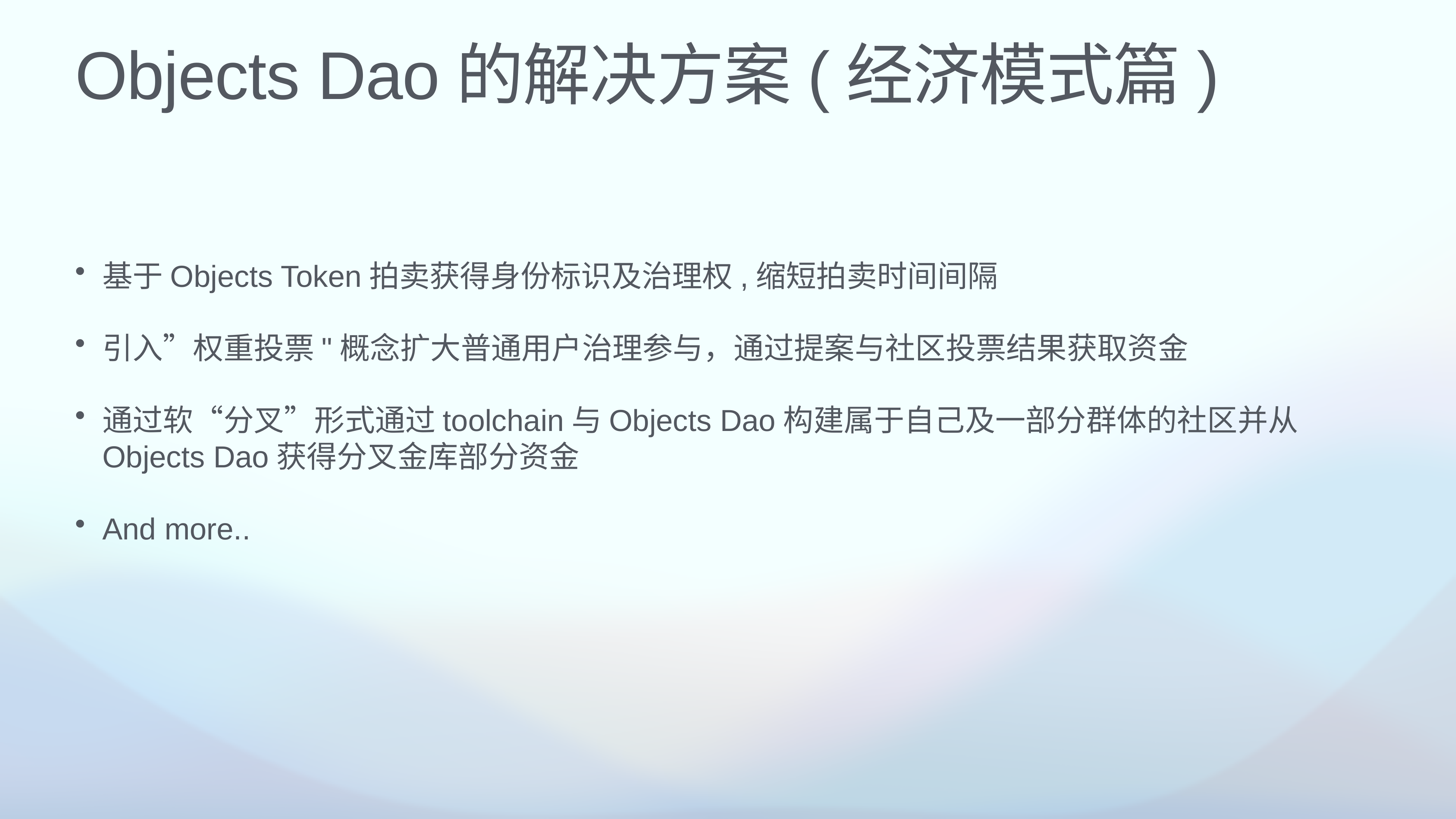

# Objects Dao的解决方案(经济模式篇)
基于Objects Token拍卖获得身份标识及治理权,缩短拍卖时间间隔
引入”权重投票"概念扩大普通用户治理参与，通过提案与社区投票结果获取资金
通过软“分叉”形式通过toolchain与Objects Dao构建属于自己及一部分群体的社区并从Objects Dao获得分叉金库部分资金
And more..